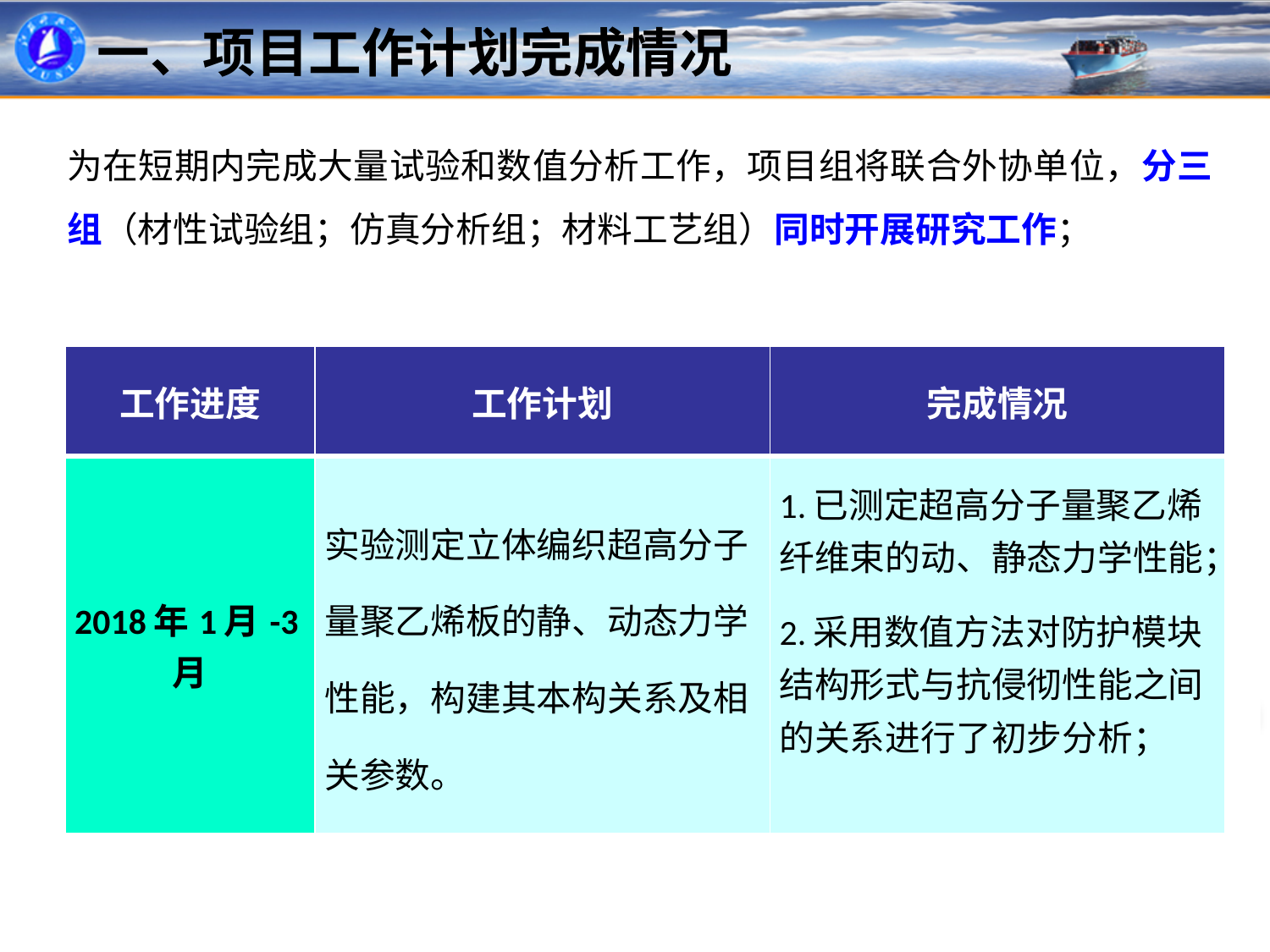

一、项目工作计划完成情况
为在短期内完成大量试验和数值分析工作，项目组将联合外协单位，分三组（材性试验组；仿真分析组；材料工艺组）同时开展研究工作；
| 工作进度 | 工作计划 | 完成情况 |
| --- | --- | --- |
| 2018年1月-3月 | 实验测定立体编织超高分子量聚乙烯板的静、动态力学性能，构建其本构关系及相关参数。 | 1.已测定超高分子量聚乙烯纤维束的动、静态力学性能； 2.采用数值方法对防护模块结构形式与抗侵彻性能之间的关系进行了初步分析； |